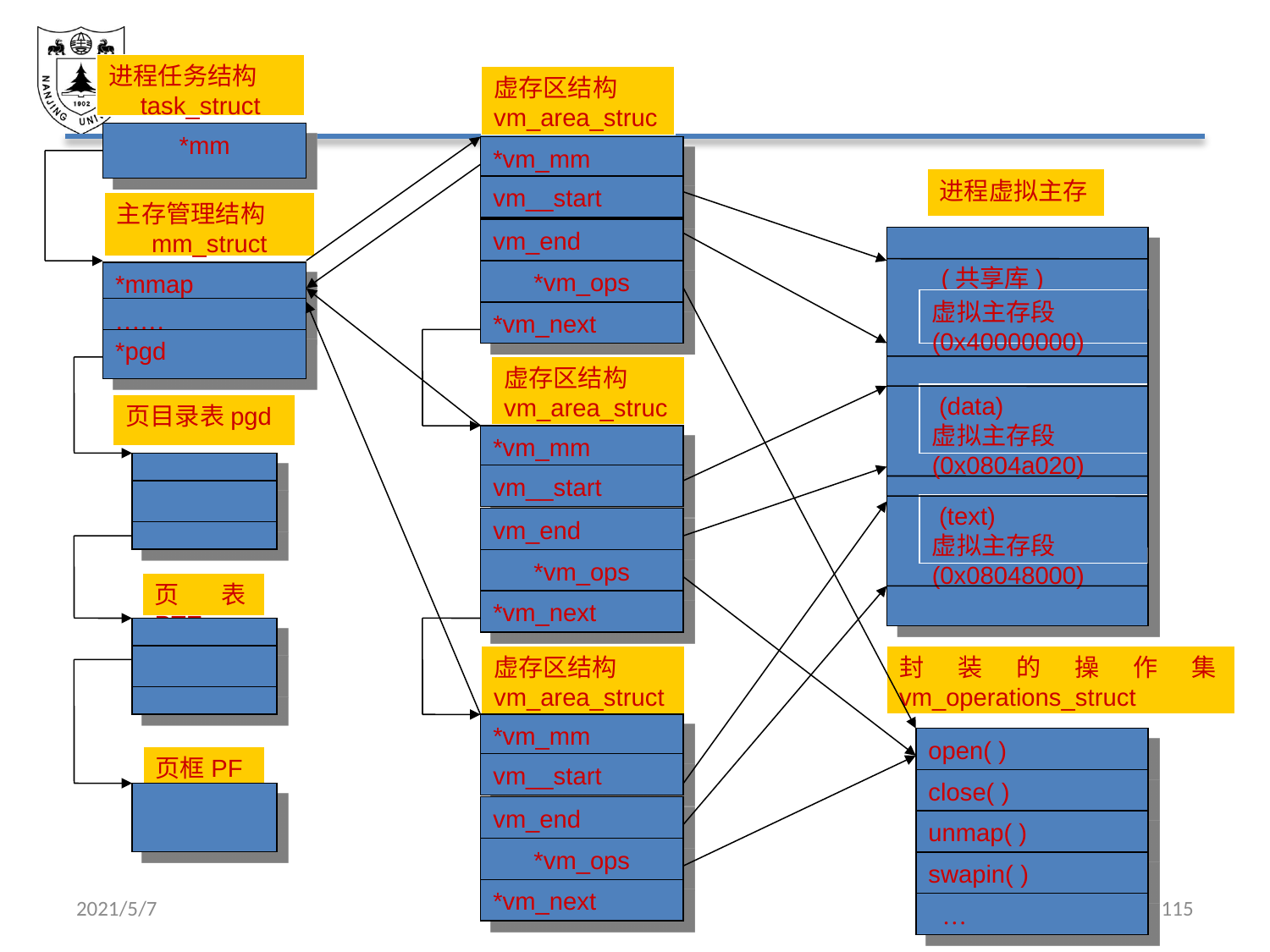

进程任务结构
task_struct

虚存区结构
vm_area_struct
*mm

*vm_mm

进程虚拟主存
vm__start
主存管理结构
mm_struct

vm_end

      (共享库)

*vm_ops
*mmap

虚拟主存段
(0x40000000)

……

*vm_next
*pgd

虚存区结构
vm_area_struct

 (data)
虚拟主存段
(0x0804a020)

页目录表pgd

*vm_mm

vm__start

 (text)
虚拟主存段
(0x08048000)

vm_end

*vm_ops
页表PTE

*vm_next

虚存区结构
vm_area_struct
封装的操作集vm_operations_struct

*vm_mm
open( )
页框PF
vm__start

close( )

vm_end
unmap( )
*vm_ops
swapin( )
*vm_next
  …
2021/5/7
115